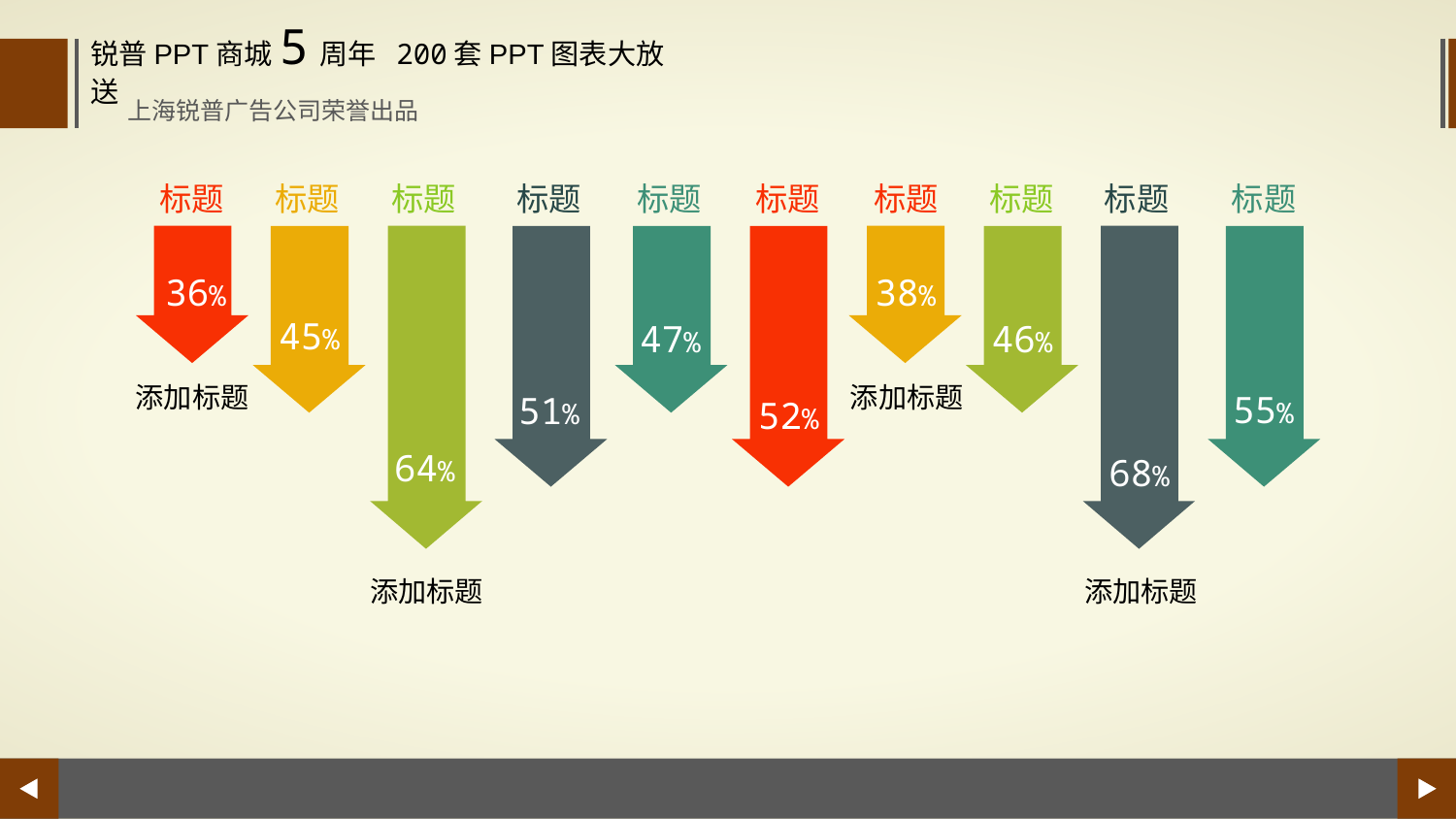

锐普PPT商城5周年  200套PPT图表大放送

上海锐普广告公司荣誉出品
标题
标题
标题
标题
标题
标题
标题
标题
标题
标题

36%
38%
45%
47%
46%
添加标题
添加标题
55%
51%
52%
64%
68%
添加标题
添加标题